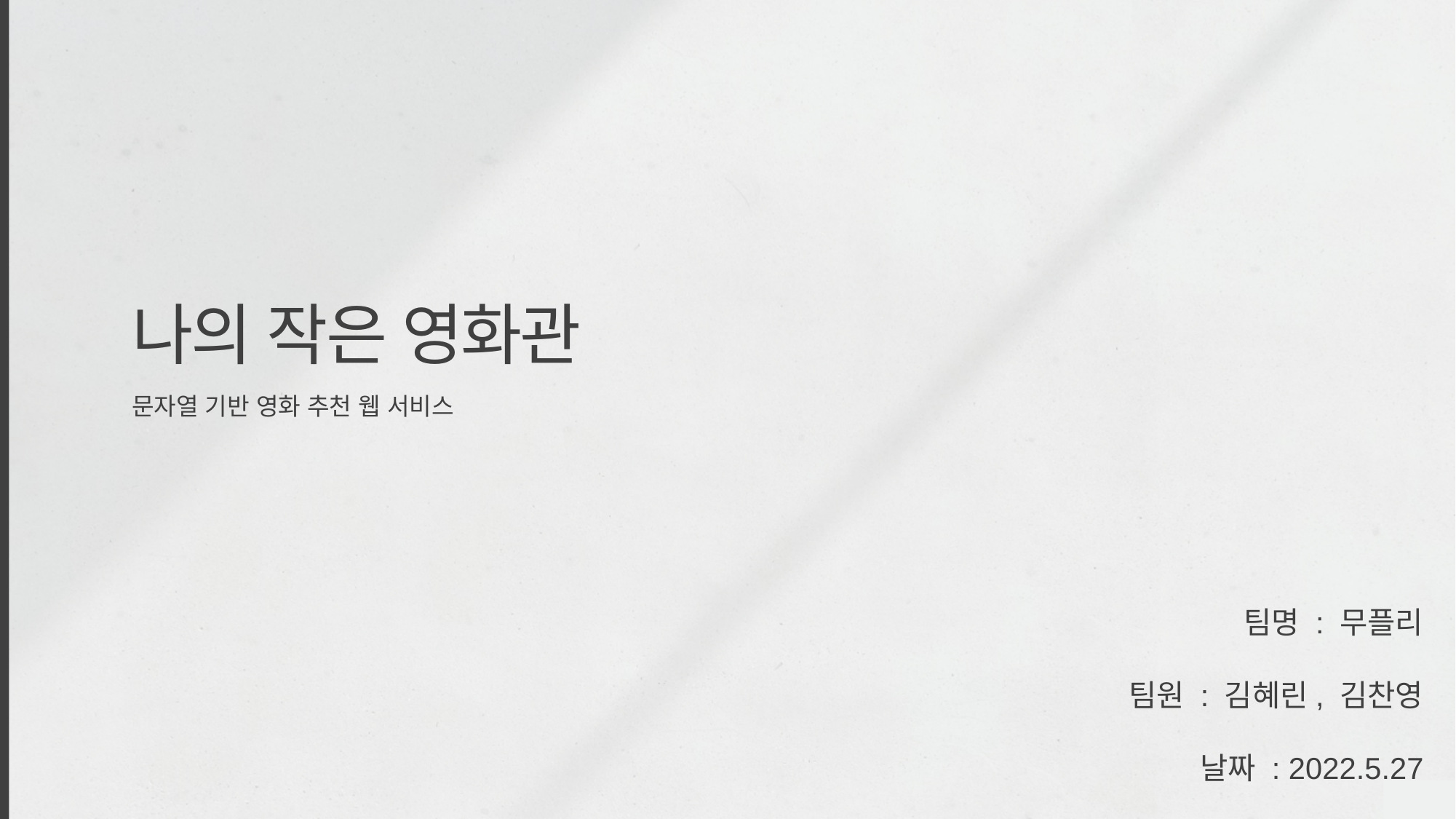

나의 작은 영화관
문자열 기반 영화 추천 웹 서비스
2. 모델링 및 결과
3. 활용 서비스 제안
4. 출처 및 Q&A
팀명 : 무플리

팀원 : 김혜린, 김찬영

날짜 : 2022.5.27